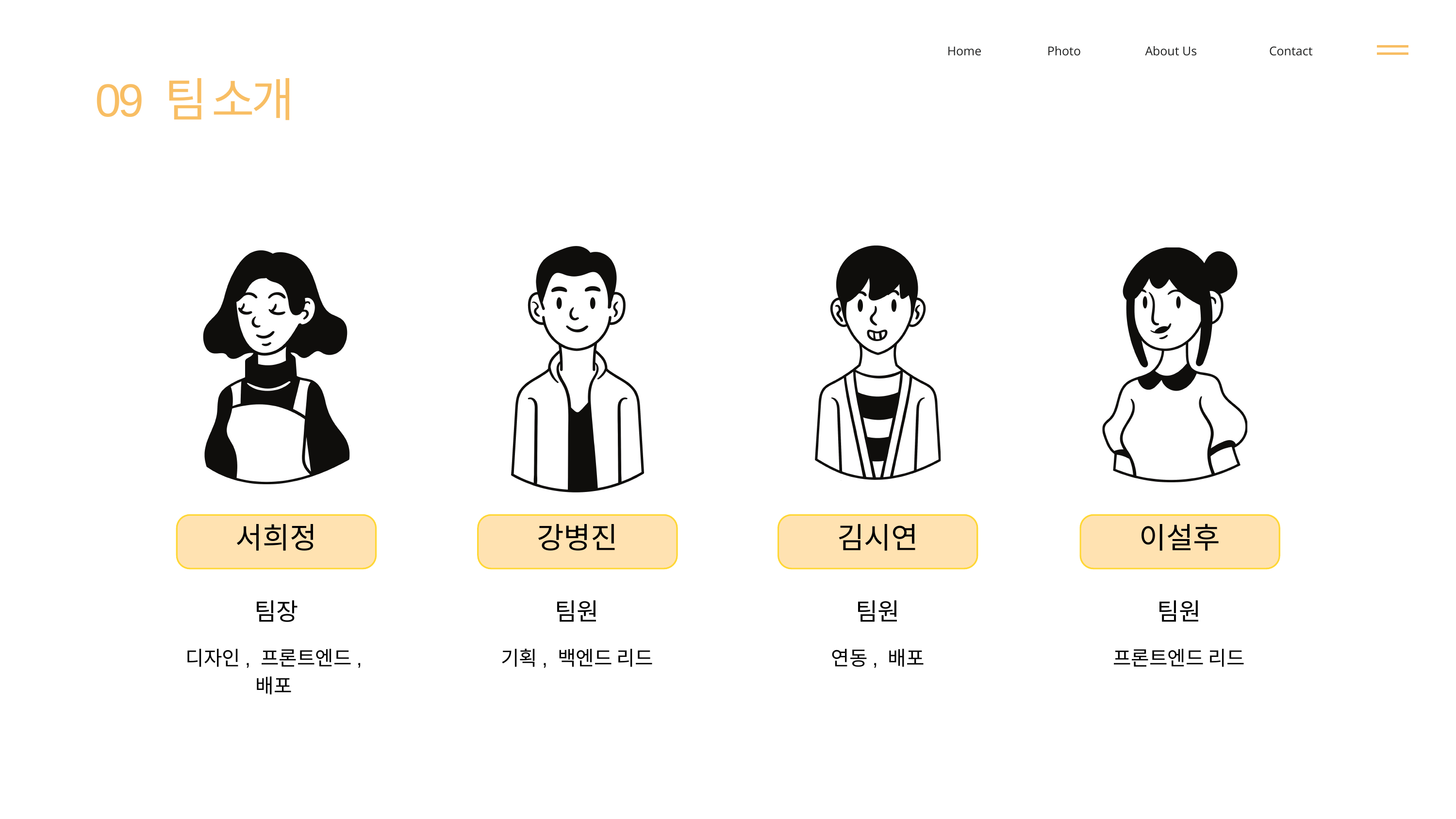

Home
Photo
About Us
Contact

09 팀 소개

서희정

강병진

김시연

이설후
팀장
팀원
팀원
팀원
디자인, 프론트엔드, 배포
기획, 백엔드 리드
연동, 배포
프론트엔드 리드